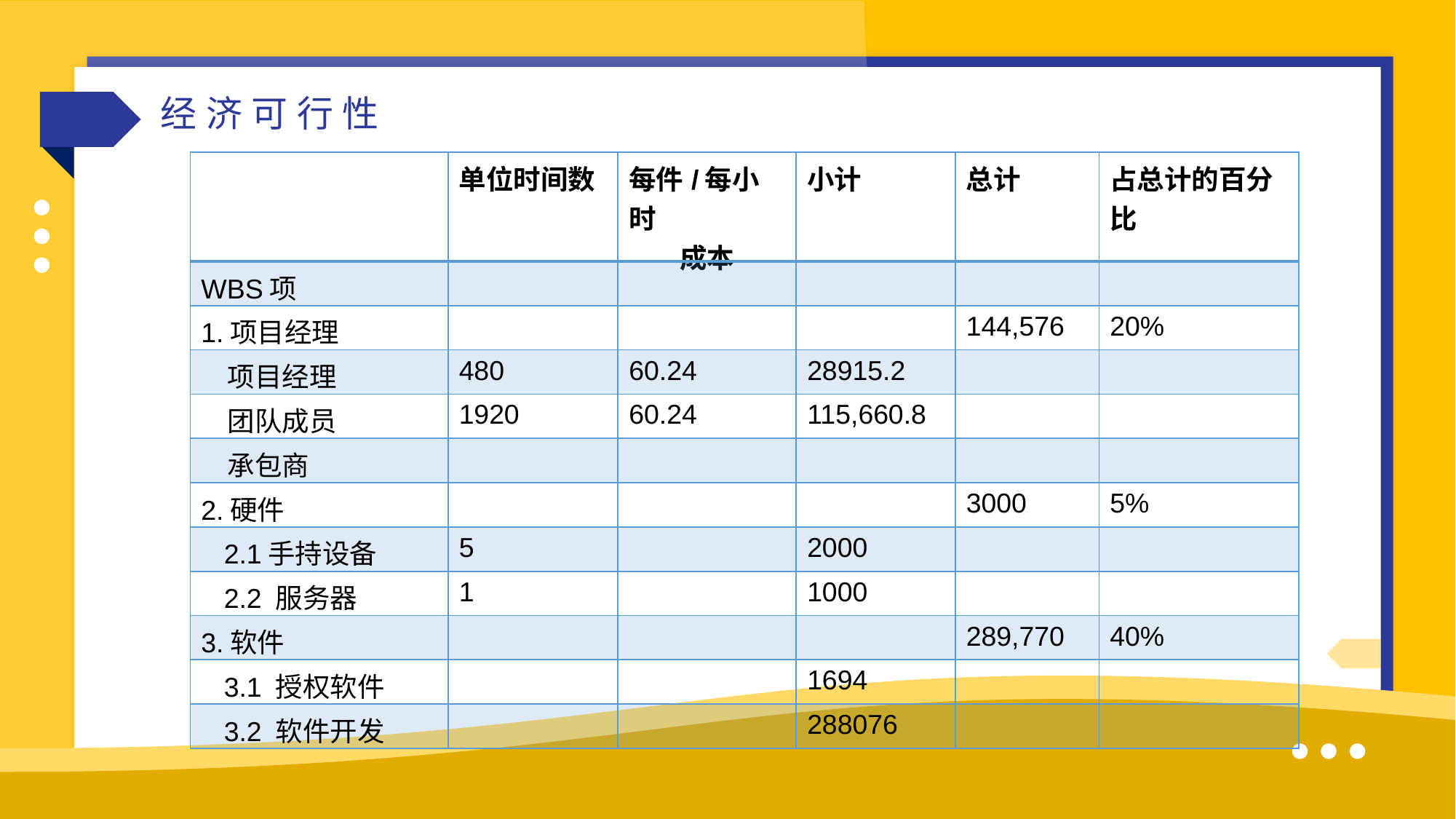

经济可行性
|  | 单位时间数 | 每件/每小时 成本 | 小计 | 总计 | 占总计的百分比 |
| --- | --- | --- | --- | --- | --- |
| WBS项 |  |  |  |  |  |
| 1.项目经理 |  |  |  | 144,576 | 20% |
| 项目经理 | 480 | 60.24 | 28915.2 |  |  |
| 团队成员 | 1920 | 60.24 | 115,660.8 |  |  |
| 承包商 |  |  |  |  |  |
| 2.硬件 |  |  |  | 3000 | 5% |
| 2.1手持设备 | 5 |  | 2000 |  |  |
| 2.2 服务器 | 1 |  | 1000 |  |  |
| 3.软件 |  |  |  | 289,770 | 40% |
| 3.1 授权软件 |  |  | 1694 |  |  |
| 3.2 软件开发 |  |  | 288076 |  |  |